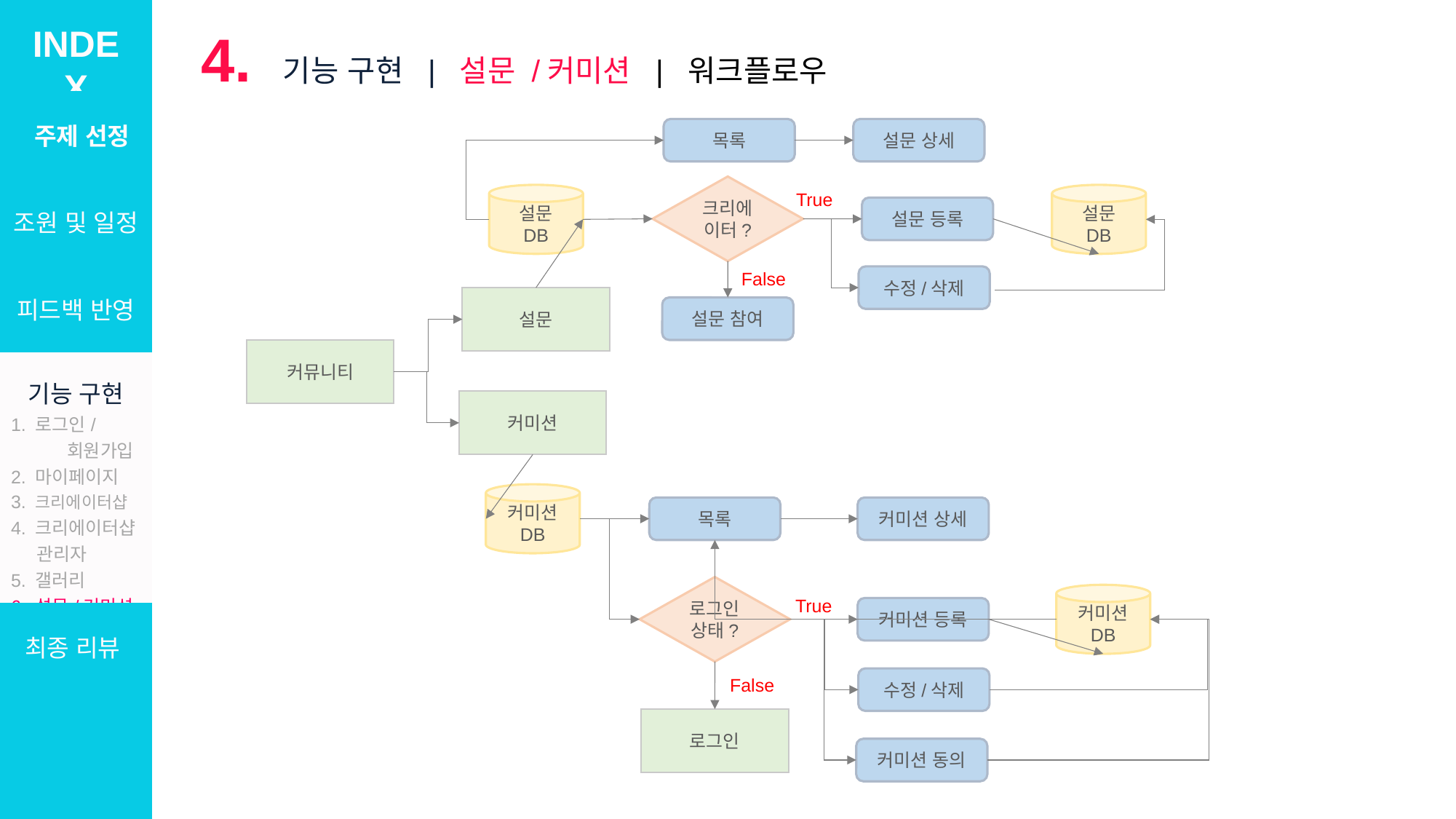

INDEX
4. 기능 구현  |  설문 /커미션  |  워크플로우
| 주제 선정 |
| --- |
| 조원 및 일정 |
| 피드백 반영 |
| 기능 구현 1. 로그인/ 회원가입 2. 마이페이지 3. 크리에이터샵 4. 크리에이터샵 관리자 5. 갤러리 6. 설문/커미션 7. 관리자 |
| 최종 리뷰 |
목록
설문 상세
크리에이터?
True
설문
DB
설문
DB
설문 등록
False
수정/삭제
설문
설문 참여
커뮤니티
커미션
커미션
DB
목록
커미션 상세
로그인
상태?
커미션
DB
True
커미션 등록
False
수정/삭제
로그인
커미션 동의